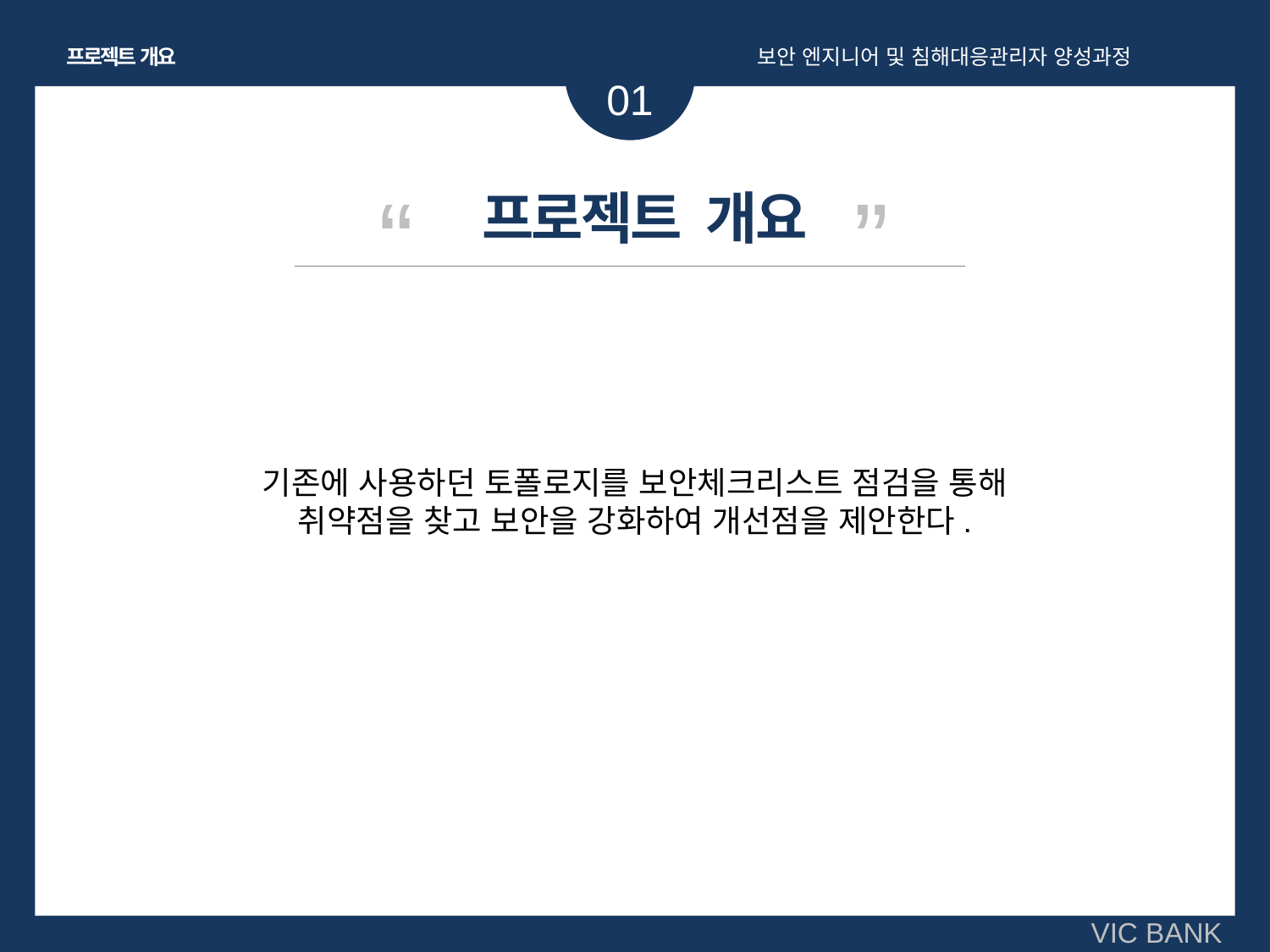

프로젝트  개요
보안 엔지니어 및 침해대응관리자 양성과정
01
기존에 사용하던 토폴로지를 보안체크리스트 점검을 통해
취약점을 찾고 보안을 강화하여 개선점을 제안한다.
“               ”
프로젝트  개요
VIC BANK